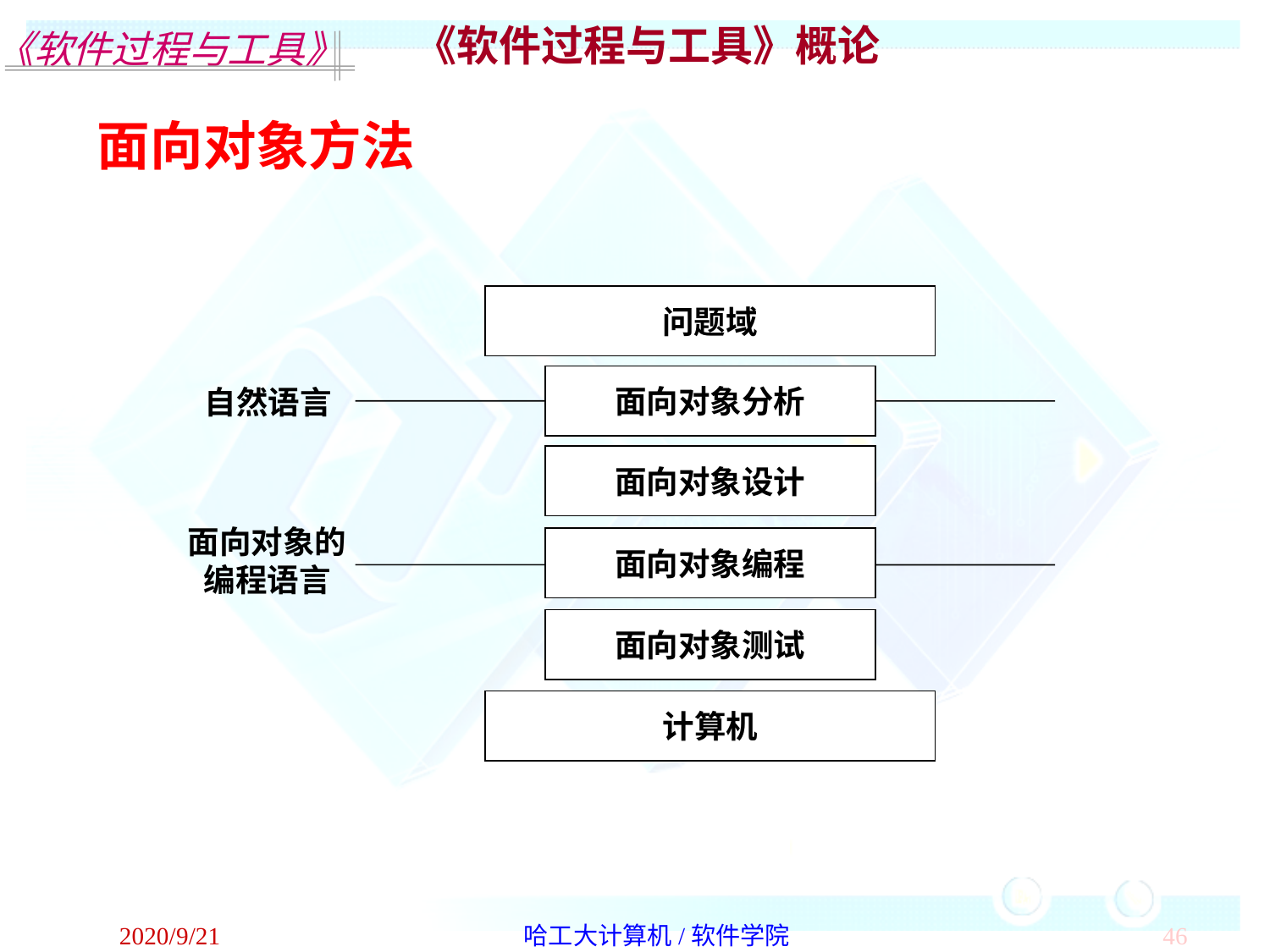

《软件过程与工具》概论
面向对象方法
问题域
面向对象分析
自然语言

面向对象设计
面向对象的
编程语言
面向对象编程

面向对象测试
计算机